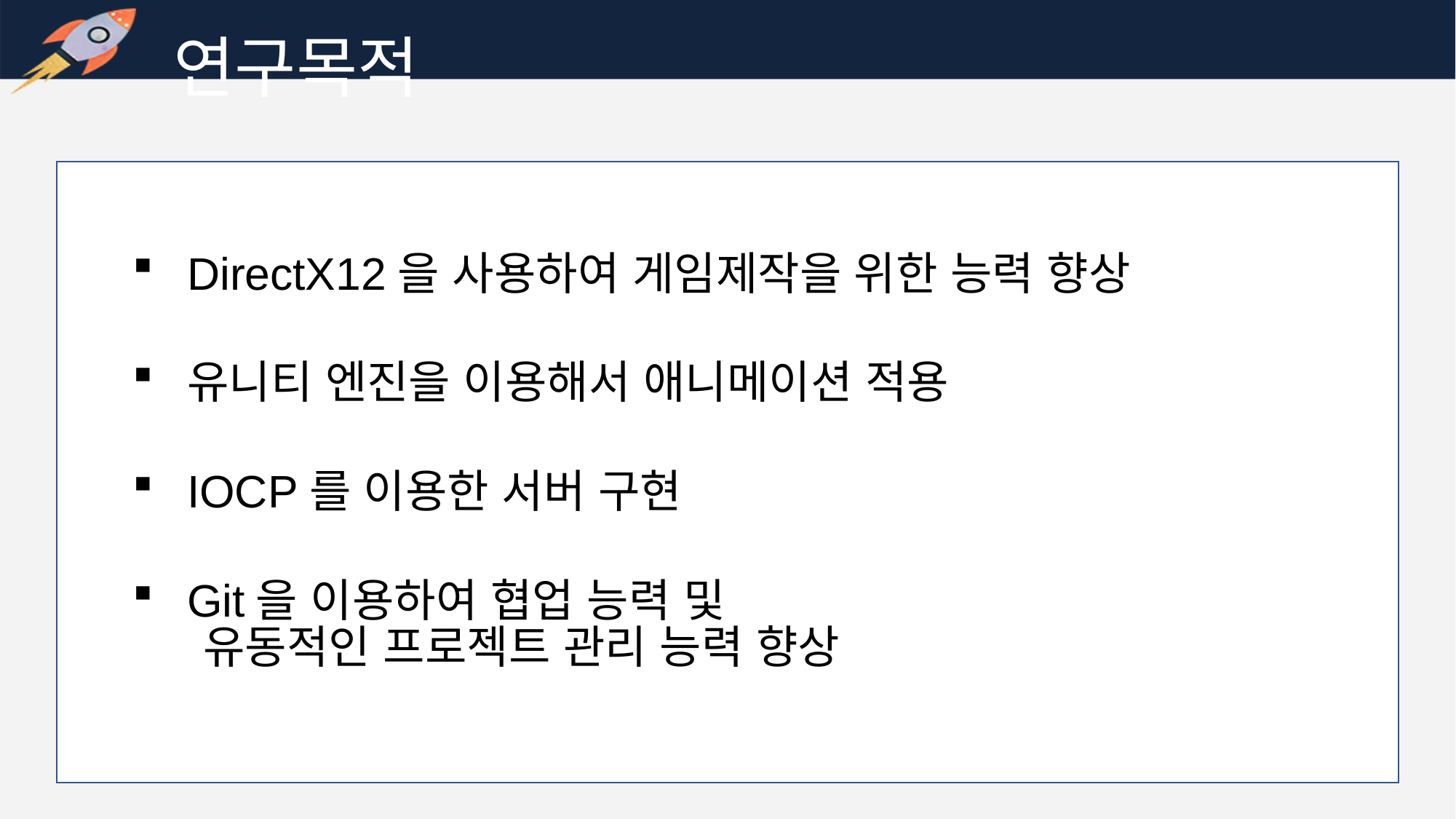

연구목적

DirectX12을 사용하여 게임제작을 위한 능력 향상
유니티 엔진을 이용해서 애니메이션 적용
IOCP를 이용한 서버 구현
Git을 이용하여 협업 능력 및
유동적인 프로젝트 관리 능력 향상